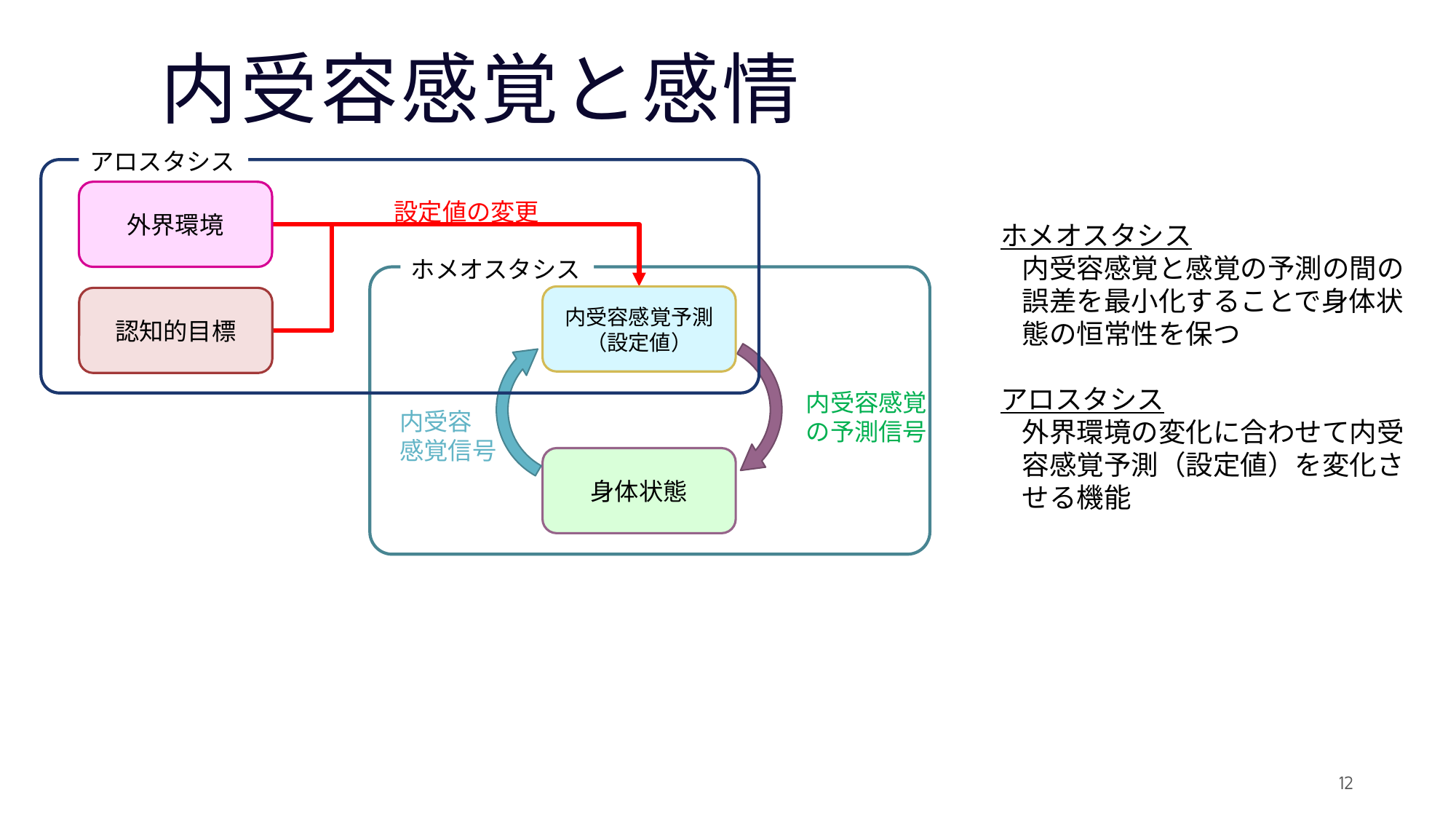

# 内受容感覚と感情
アロスタシス

外界環境
設定値の変更
ホメオスタシス
内受容感覚と感覚の予測の間の誤差を最小化することで身体状態の恒常性を保つ

アロスタシス
外界環境の変化に合わせて内受容感覚予測（設定値）を変化させる機能
ホメオスタシス

内受容感覚予測（設定値）
認知的目標

内受容感覚
の予測信号
内受容
感覚信号
身体状態
12